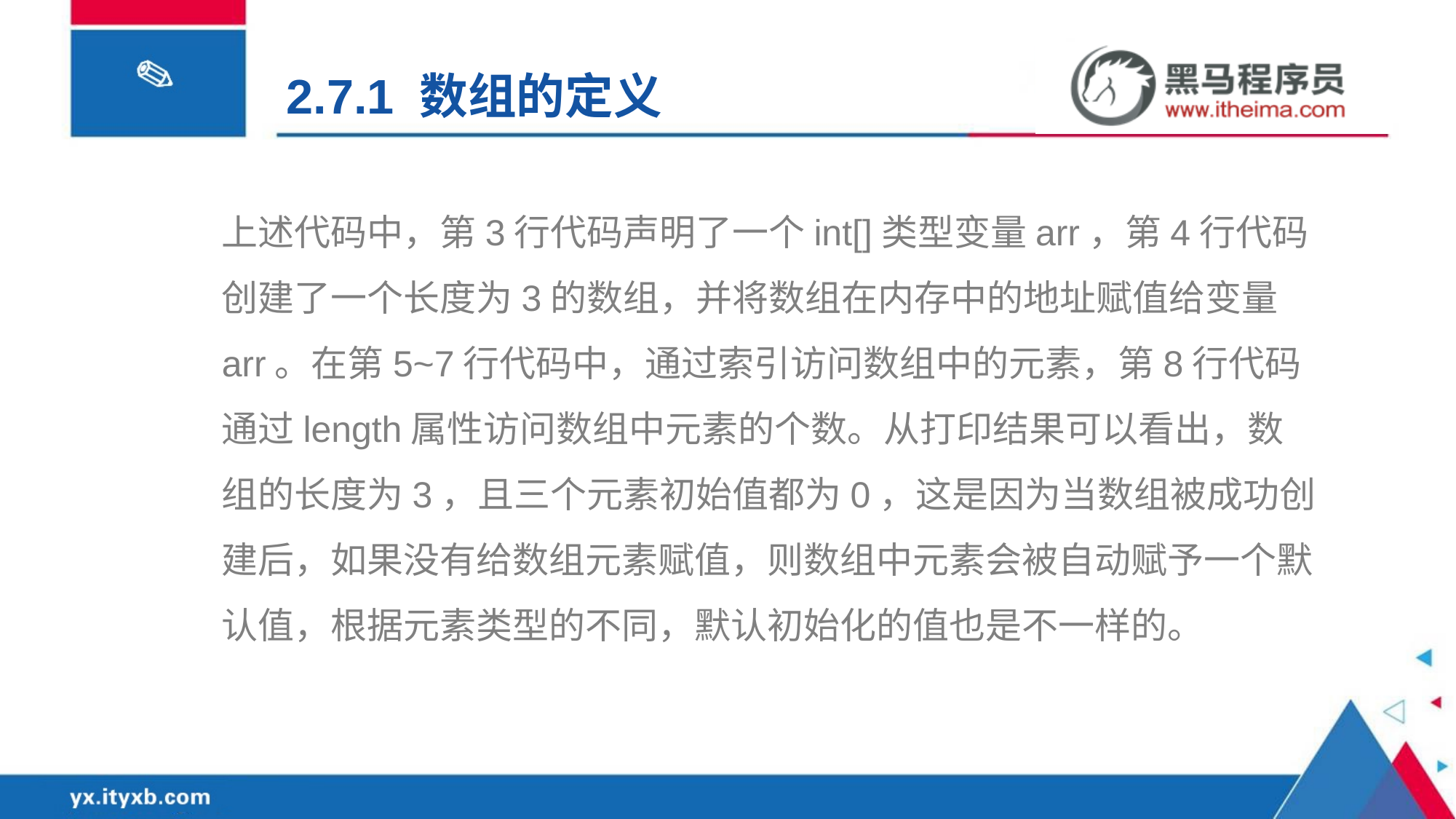

2.7.1 数组的定义

上述代码中，第3行代码声明了一个int[]类型变量arr，第4行代码创建了一个长度为3的数组，并将数组在内存中的地址赋值给变量arr。在第5~7行代码中，通过索引访问数组中的元素，第8行代码通过length属性访问数组中元素的个数。从打印结果可以看出，数组的长度为3，且三个元素初始值都为0，这是因为当数组被成功创建后，如果没有给数组元素赋值，则数组中元素会被自动赋予一个默认值，根据元素类型的不同，默认初始化的值也是不一样的。